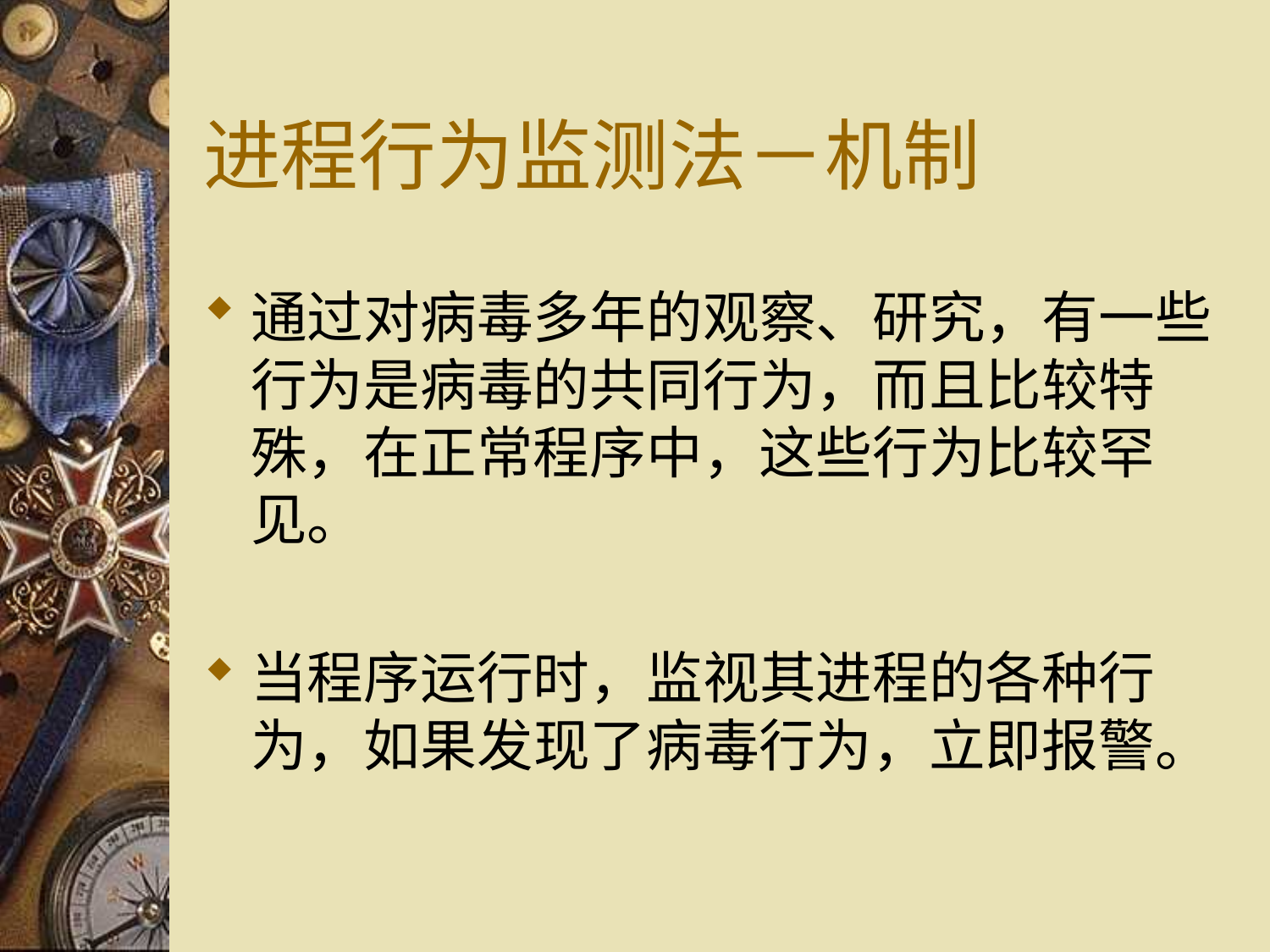

# 进程行为监测法－机制
通过对病毒多年的观察、研究，有一些行为是病毒的共同行为，而且比较特殊，在正常程序中，这些行为比较罕见。

当程序运行时，监视其进程的各种行为，如果发现了病毒行为，立即报警。